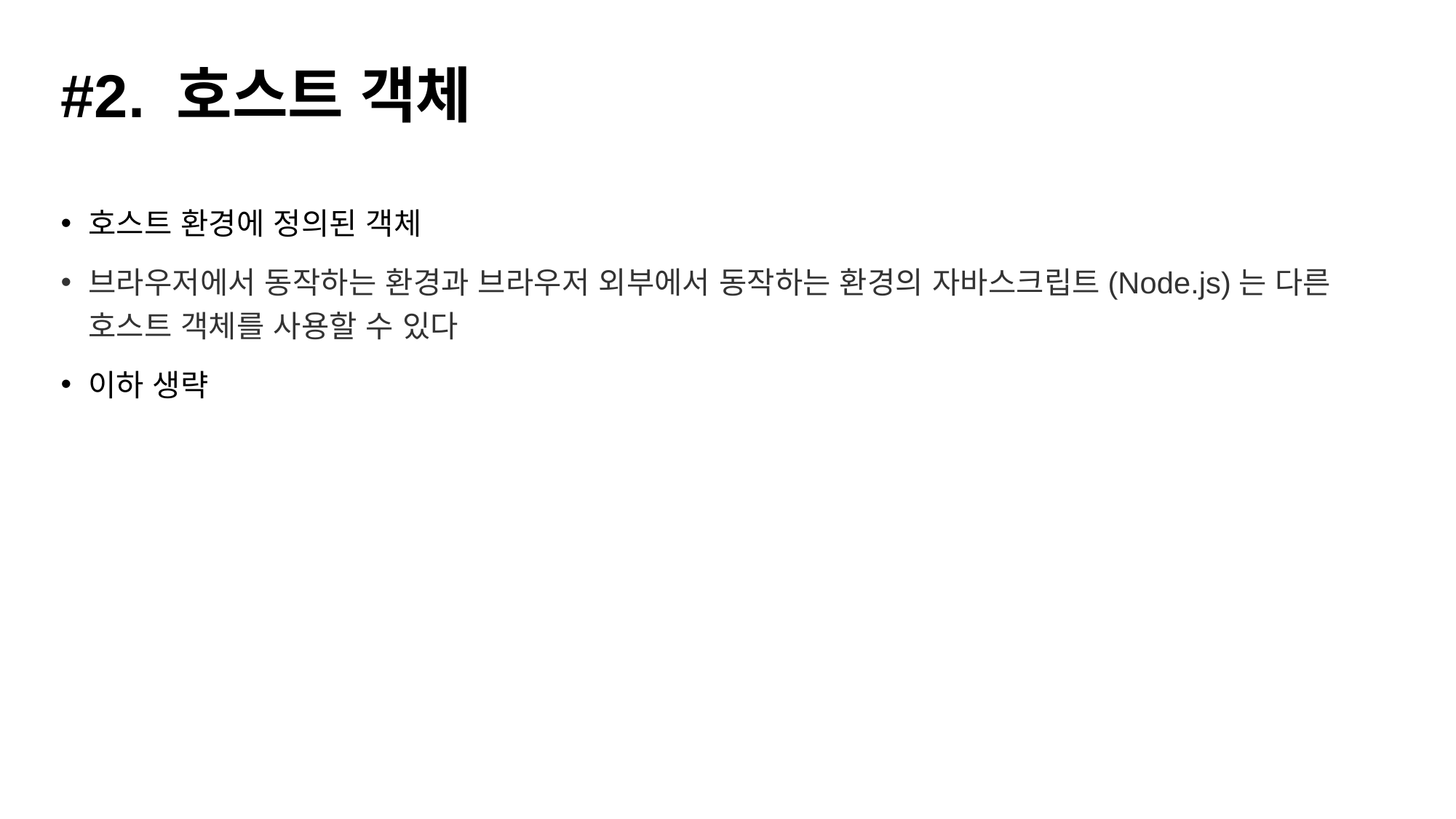

# #2. 호스트 객체
호스트 환경에 정의된 객체
브라우저에서 동작하는 환경과 브라우저 외부에서 동작하는 환경의 자바스크립트(Node.js)는 다른 호스트 객체를 사용할 수 있다
이하 생략